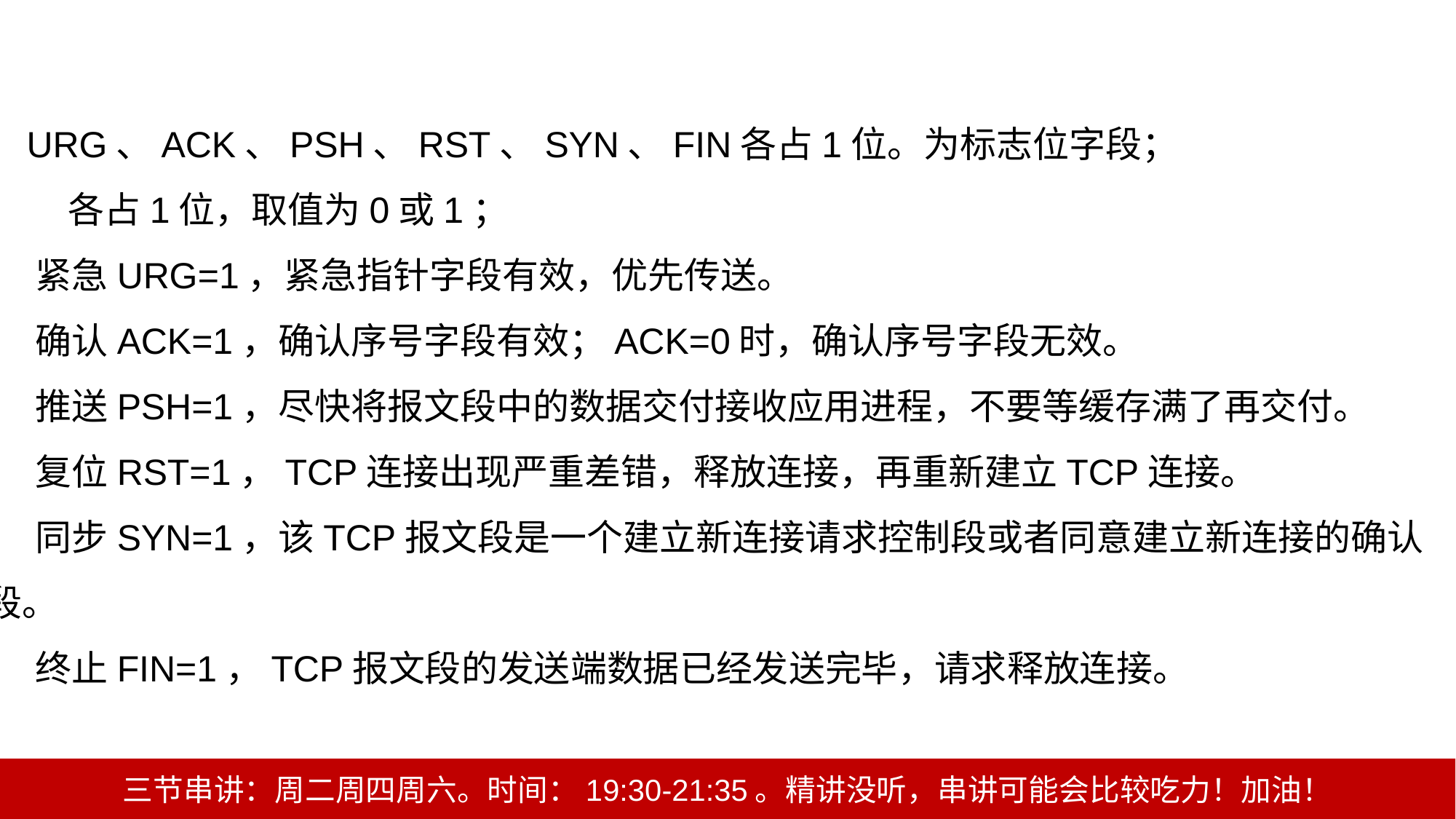

URG、ACK、PSH、RST、SYN、FIN各占1位。为标志位字段；
         各占1位，取值为0或1；
     紧急URG=1，紧急指针字段有效，优先传送。
     确认ACK=1，确认序号字段有效；ACK=0时，确认序号字段无效。
     推送PSH=1，尽快将报文段中的数据交付接收应用进程，不要等缓存满了再交付。
     复位RST=1，TCP连接出现严重差错，释放连接，再重新建立TCP连接。
     同步SYN=1，该TCP报文段是一个建立新连接请求控制段或者同意建立新连接的确认段。
     终止FIN=1，TCP报文段的发送端数据已经发送完毕，请求释放连接。